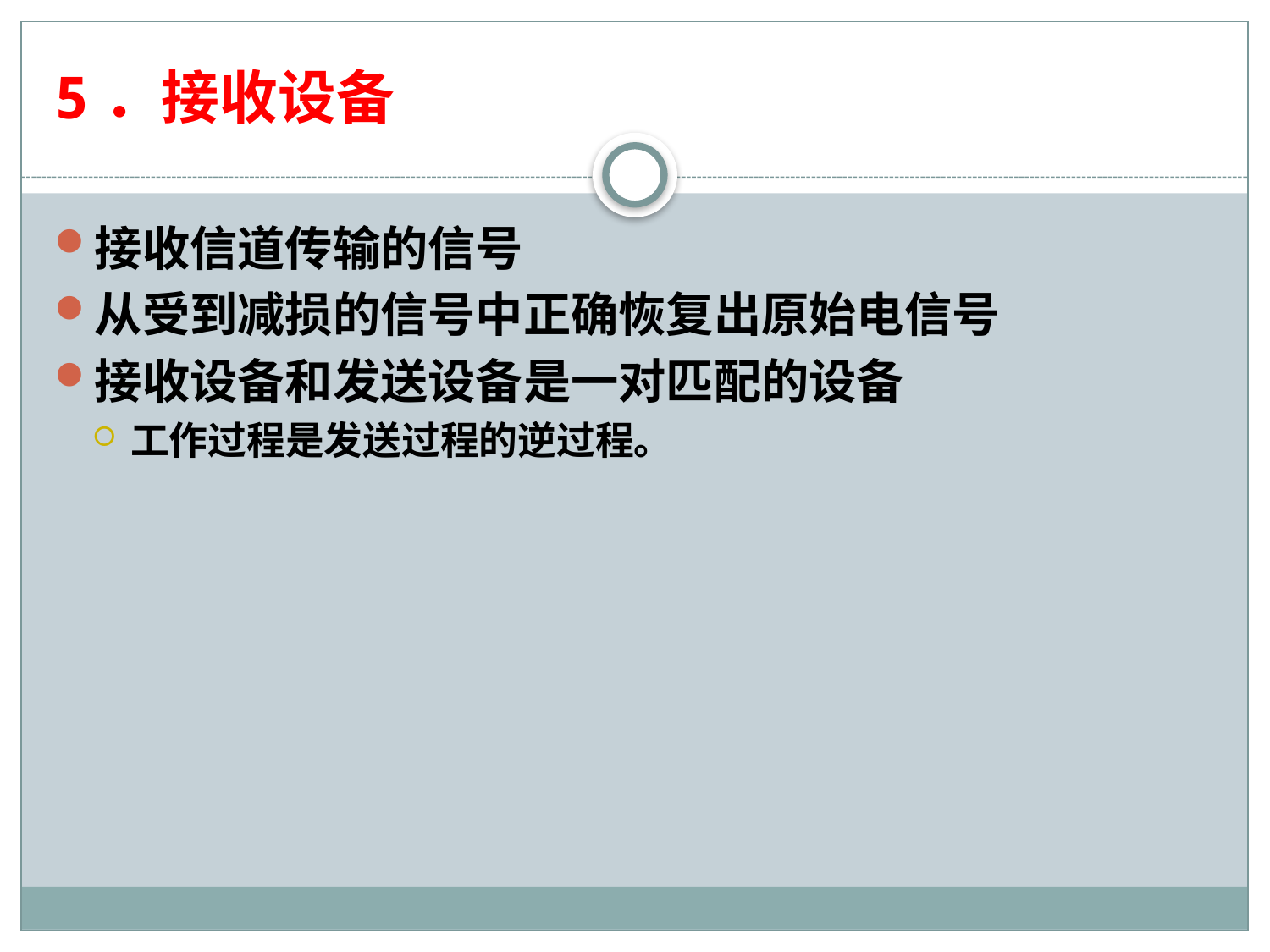

# 5．接收设备
接收信道传输的信号
从受到减损的信号中正确恢复出原始电信号
接收设备和发送设备是一对匹配的设备
工作过程是发送过程的逆过程。